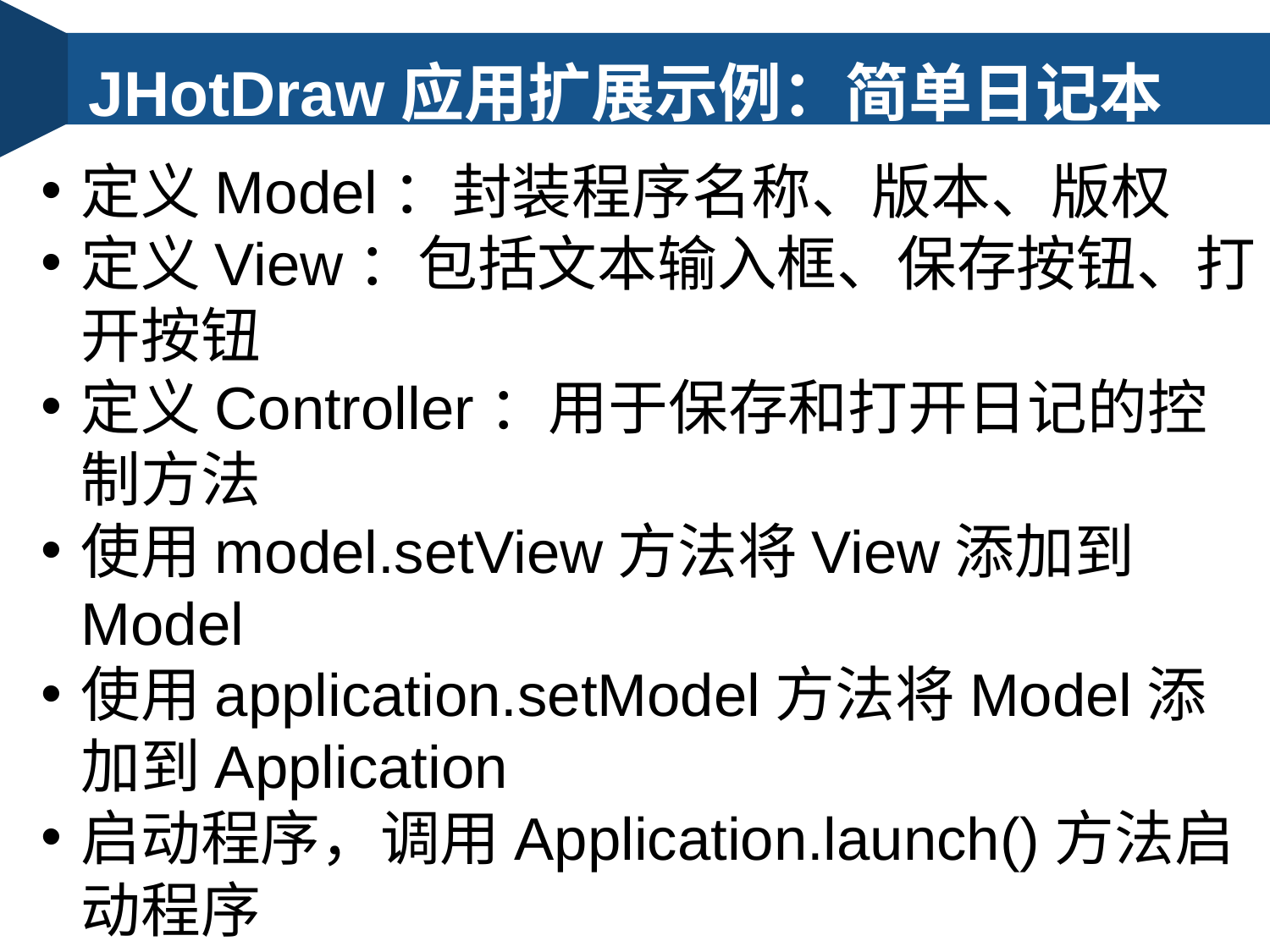

JHotDraw应用扩展示例：简单日记本

定义Model：封装程序名称、版本、版权
定义View：包括文本输入框、保存按钮、打开按钮
定义Controller：用于保存和打开日记的控制方法
使用model.setView方法将View添加到Model
使用application.setModel方法将Model添加到Application
启动程序，调用Application.launch()方法启动程序